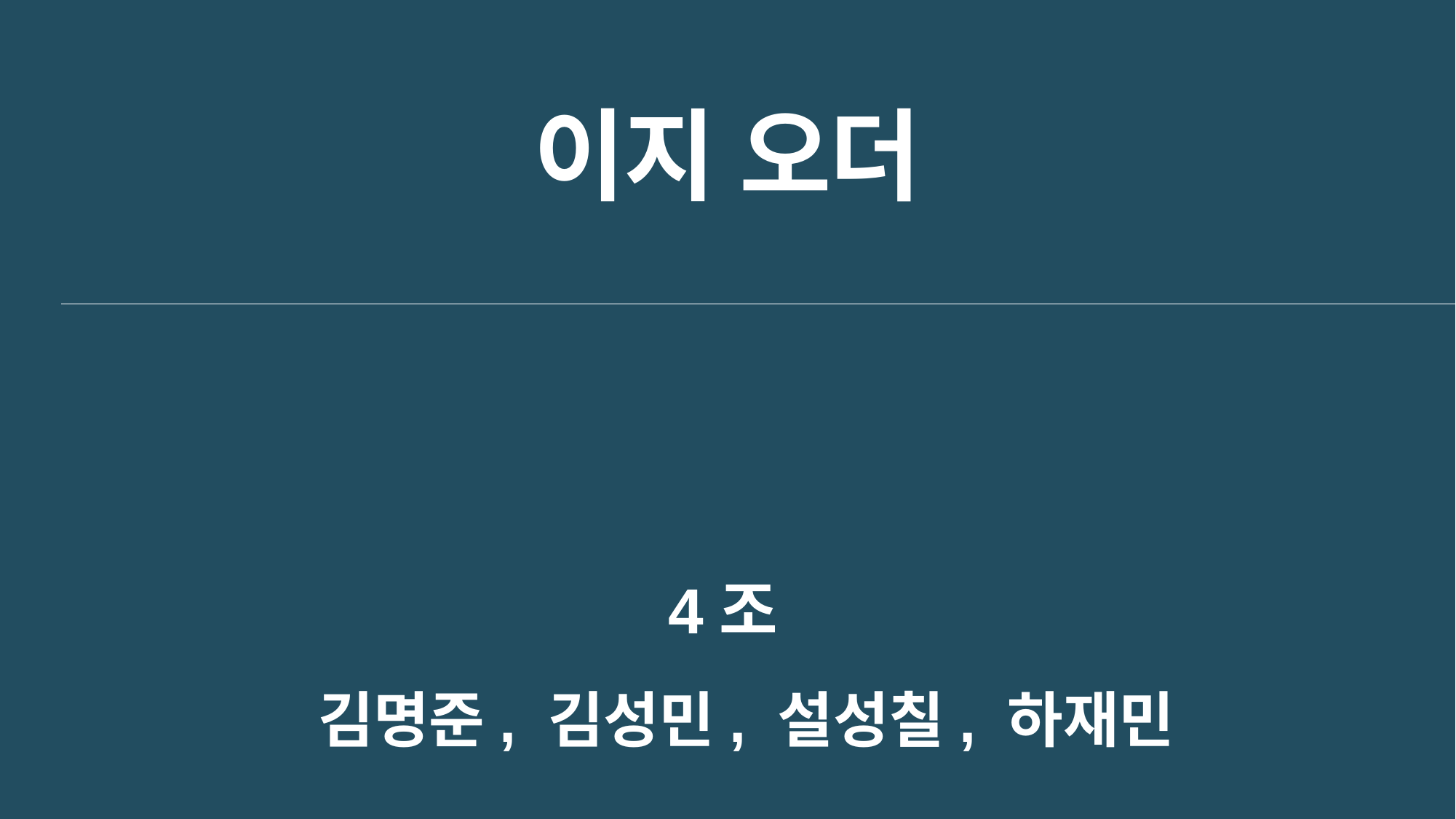

이지 오더
4조
  김명준, 김성민, 설성칠, 하재민